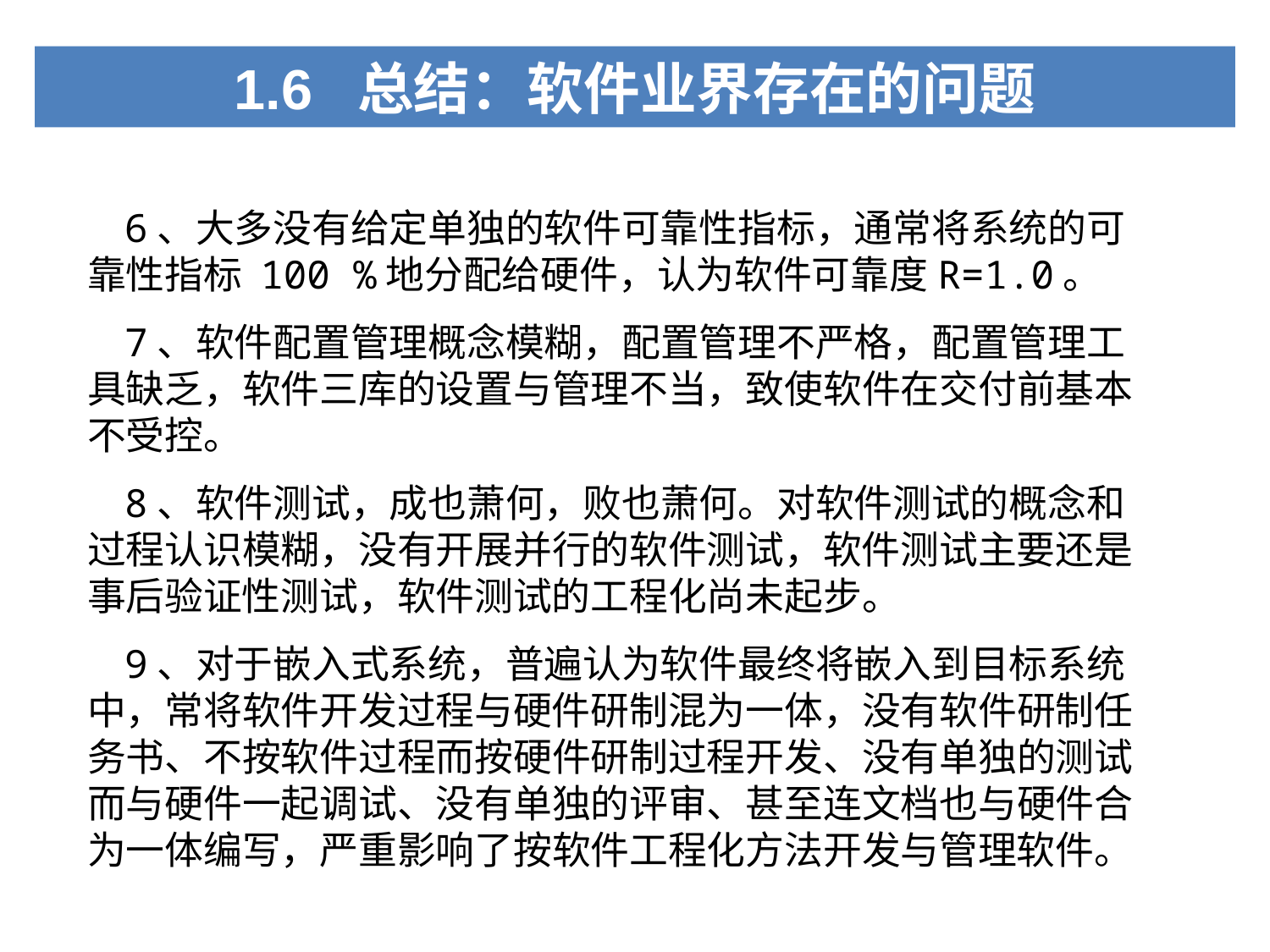

1.6  总结：软件业界存在的问题
6、大多没有给定单独的软件可靠性指标，通常将系统的可靠性指标 100 %地分配给硬件，认为软件可靠度R=1.0。
7、软件配置管理概念模糊，配置管理不严格，配置管理工具缺乏，软件三库的设置与管理不当，致使软件在交付前基本不受控。
8、软件测试，成也萧何，败也萧何。对软件测试的概念和过程认识模糊，没有开展并行的软件测试，软件测试主要还是事后验证性测试，软件测试的工程化尚未起步。
9、对于嵌入式系统，普遍认为软件最终将嵌入到目标系统中，常将软件开发过程与硬件研制混为一体，没有软件研制任务书、不按软件过程而按硬件研制过程开发、没有单独的测试而与硬件一起调试、没有单独的评审、甚至连文档也与硬件合为一体编写，严重影响了按软件工程化方法开发与管理软件。